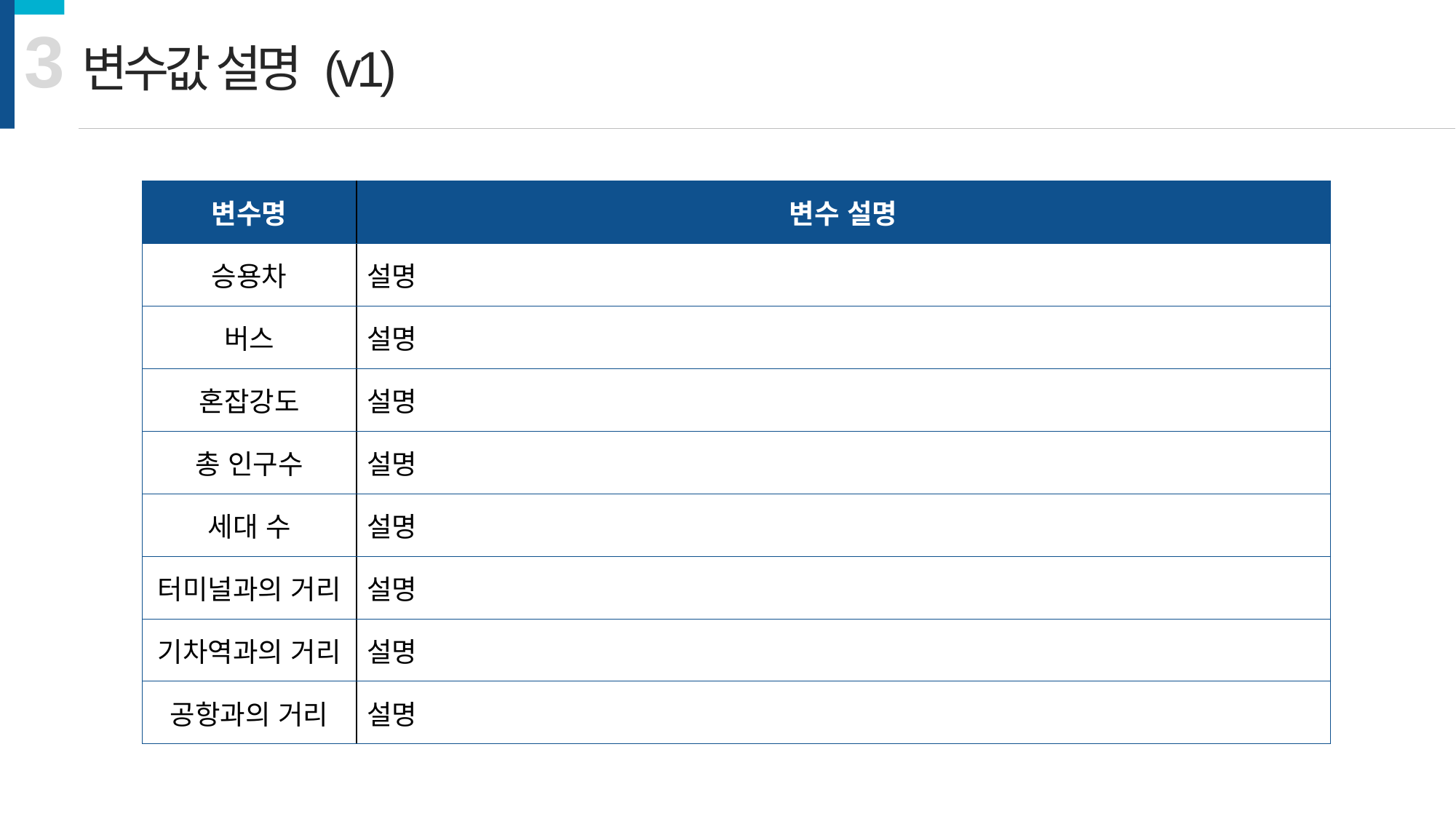

3
변수값 설명 (v1)
| 변수명 | 변수 설명 |
| --- | --- |
| 승용차 | 설명 |
| 버스 | 설명 |
| 혼잡강도 | 설명 |
| 총 인구수 | 설명 |
| 세대 수 | 설명 |
| 터미널과의 거리 | 설명 |
| 기차역과의 거리 | 설명 |
| 공항과의 거리 | 설명 |